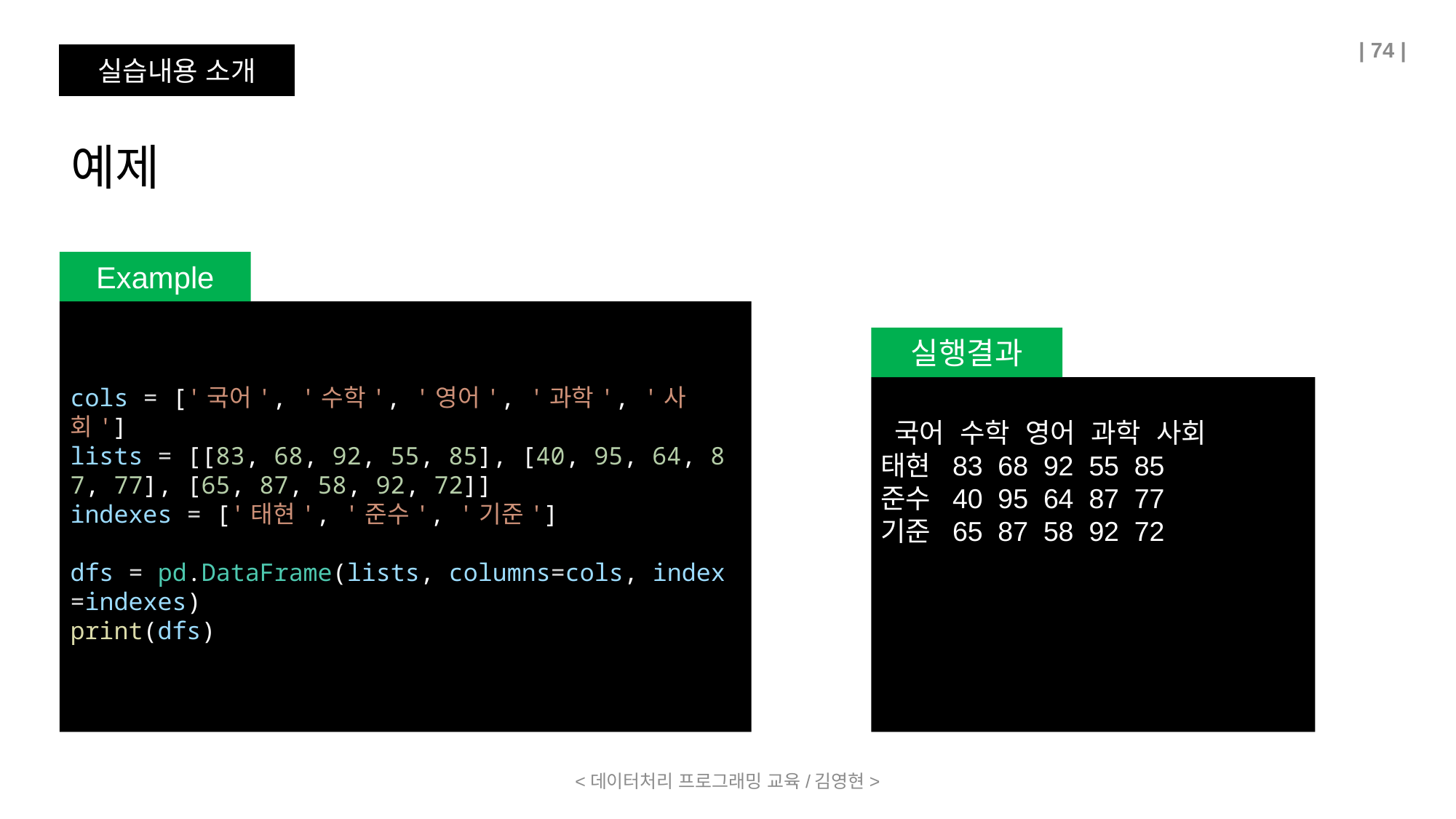

| 74 |
실습내용 소개
예제
Example

실행결과
cols = ['국어', '수학', '영어', '과학', '사회']
lists = [[83, 68, 92, 55, 85], [40, 95, 64, 87, 77], [65, 87, 58, 92, 72]]
indexes = ['태현', '준수', '기준']
dfs = pd.DataFrame(lists, columns=cols, index=indexes)
print(dfs)

 국어  수학  영어  과학  사회
태현  83  68  92  55  85
준수  40  95  64  87  77
기준  65  87  58  92  72
<데이터처리 프로그래밍 교육/김영현>